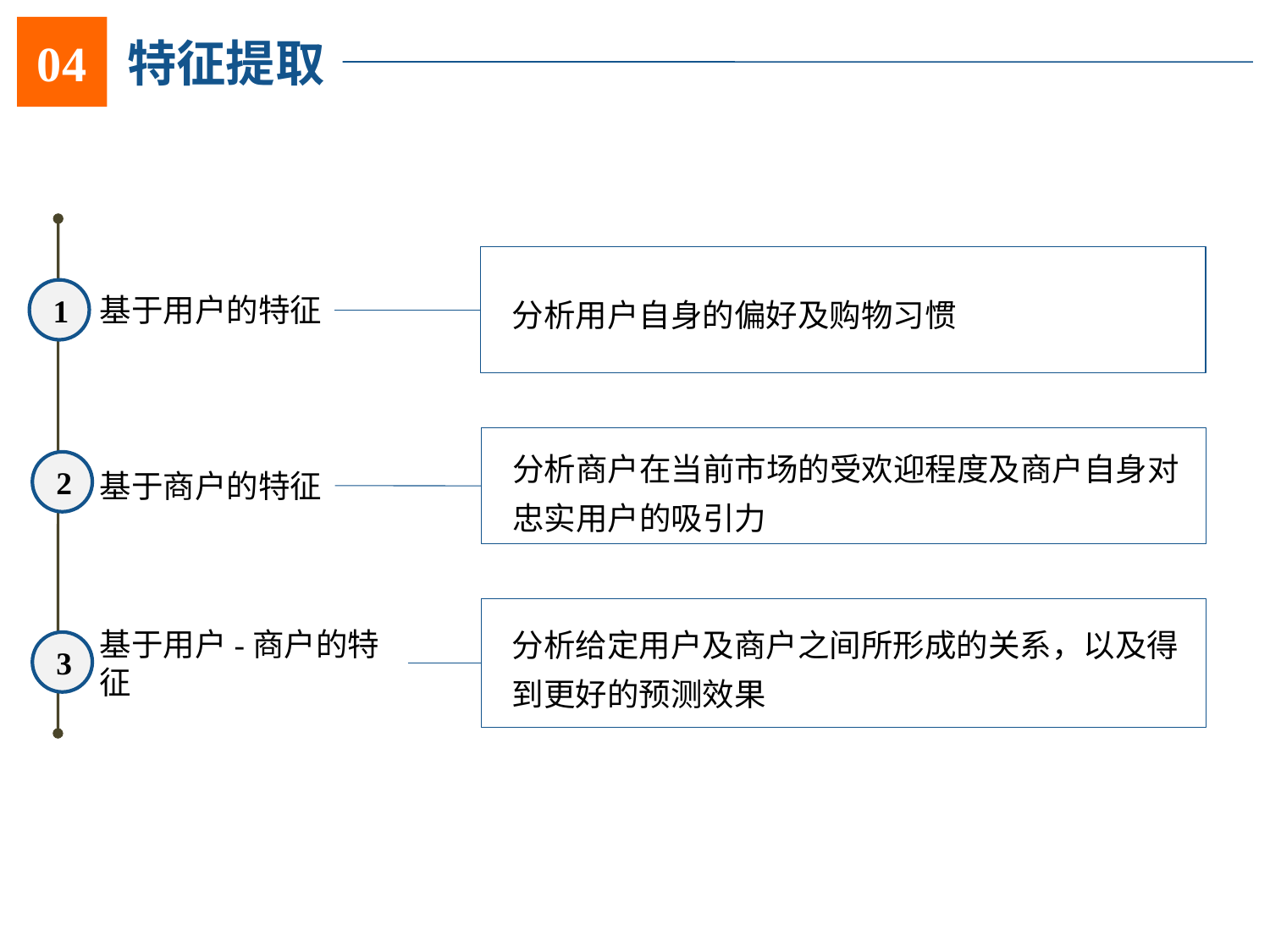

04
04
特征提取

分析用户自身的偏好及购物习惯
1
基于用户的特征

分析商户在当前市场的受欢迎程度及商户自身对忠实用户的吸引力
2
基于商户的特征

分析给定用户及商户之间所形成的关系，以及得到更好的预测效果
3
基于用户-商户的特征